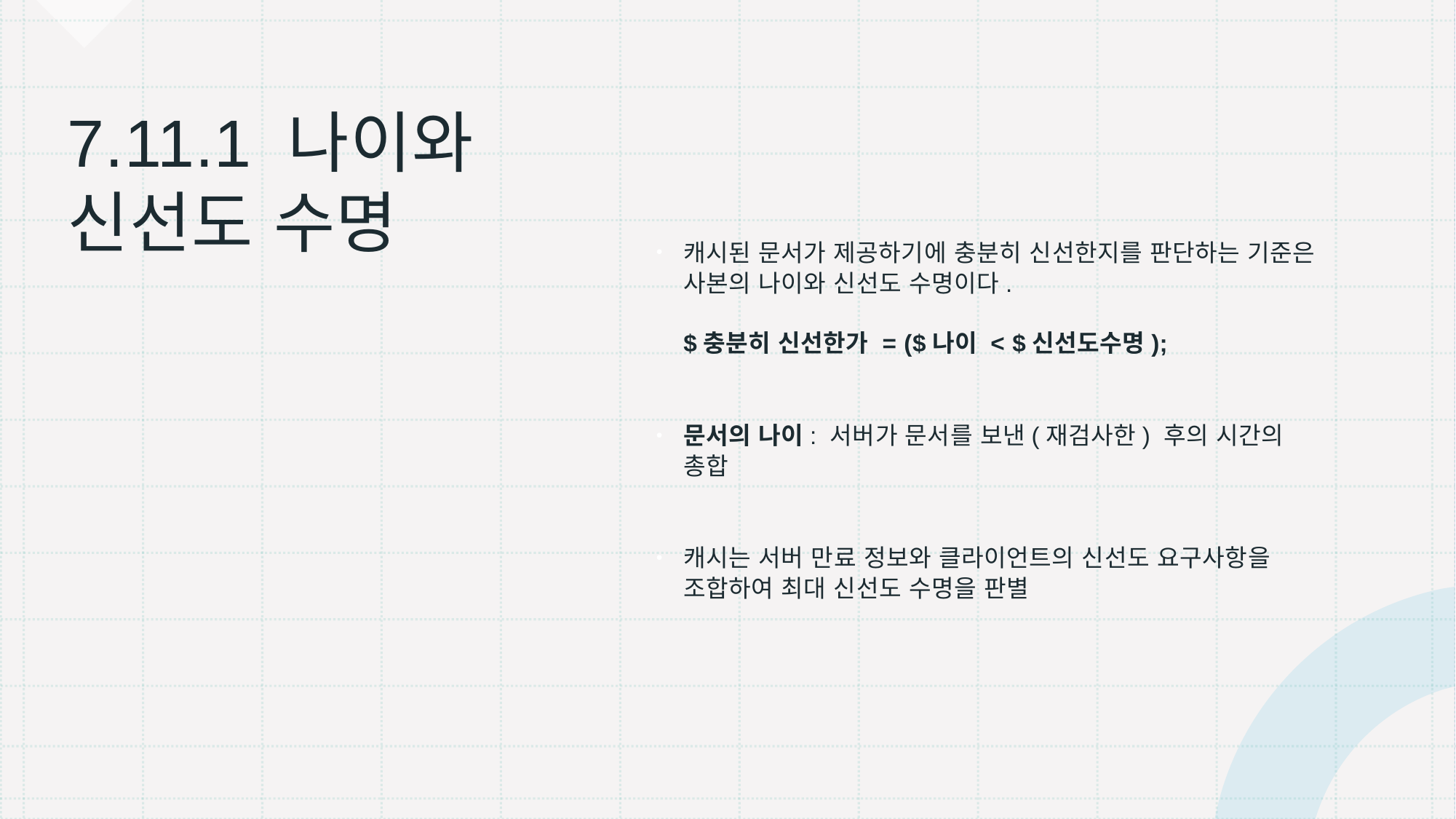

캐시된 문서가 제공하기에 충분히 신선한지를 판단하는 기준은 사본의 나이와 신선도 수명이다.
$충분히 신선한가 = ($나이 < $신선도수명);

문서의 나이: 서버가 문서를 보낸(재검사한) 후의 시간의 총합

캐시는 서버 만료 정보와 클라이언트의 신선도 요구사항을 조합하여 최대 신선도 수명을 판별
# 7.11.1 나이와 신선도 수명